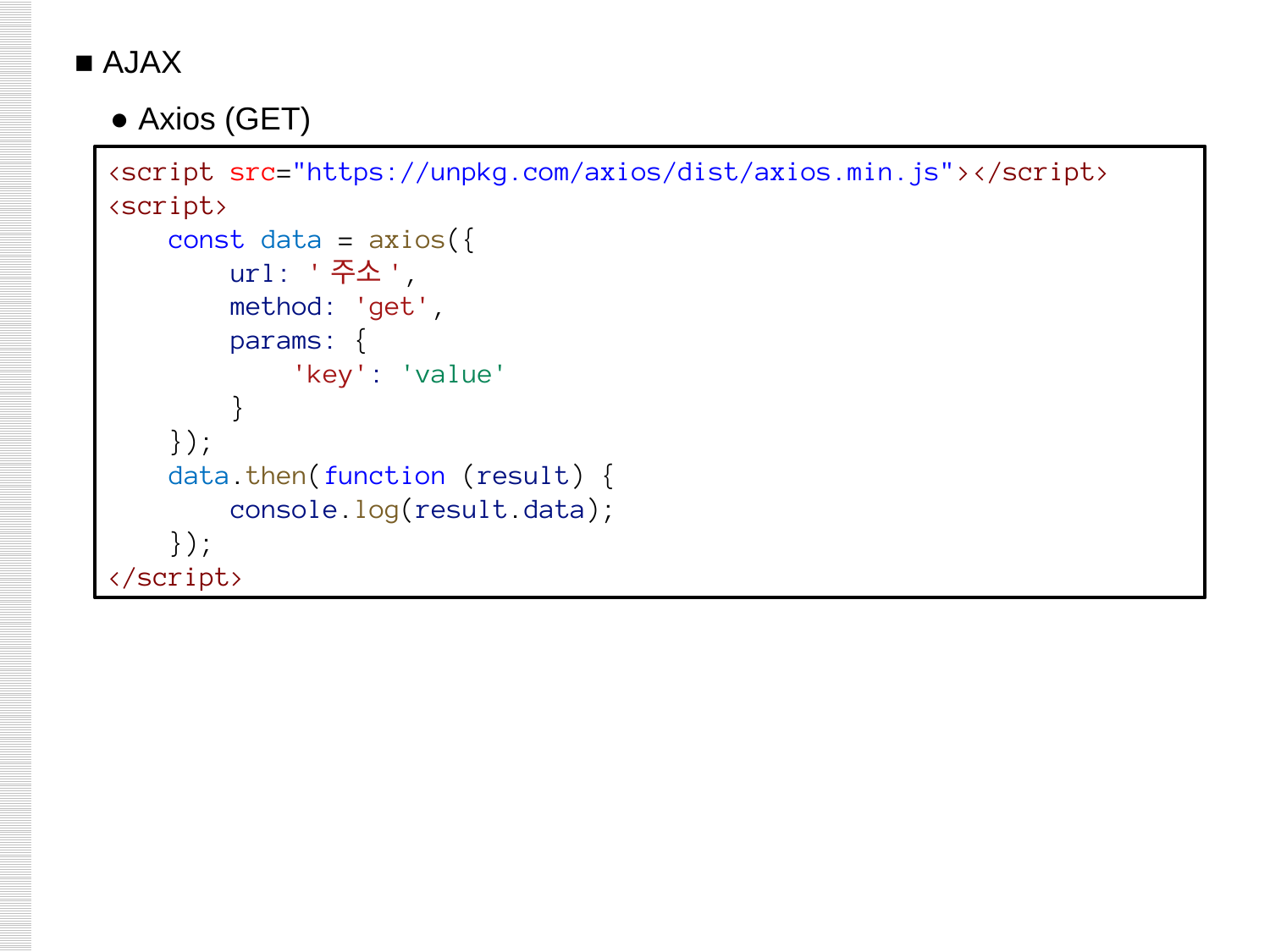

■ AJAX
    ● Axios (GET)
<script src="https://unpkg.com/axios/dist/axios.min.js"></script>
<script>
    const data = axios({
        url: '주소',
        method: 'get',
        params: {
            'key': 'value'
        }
    });
    data.then(function (result) {
        console.log(result.data);
    });
</script>